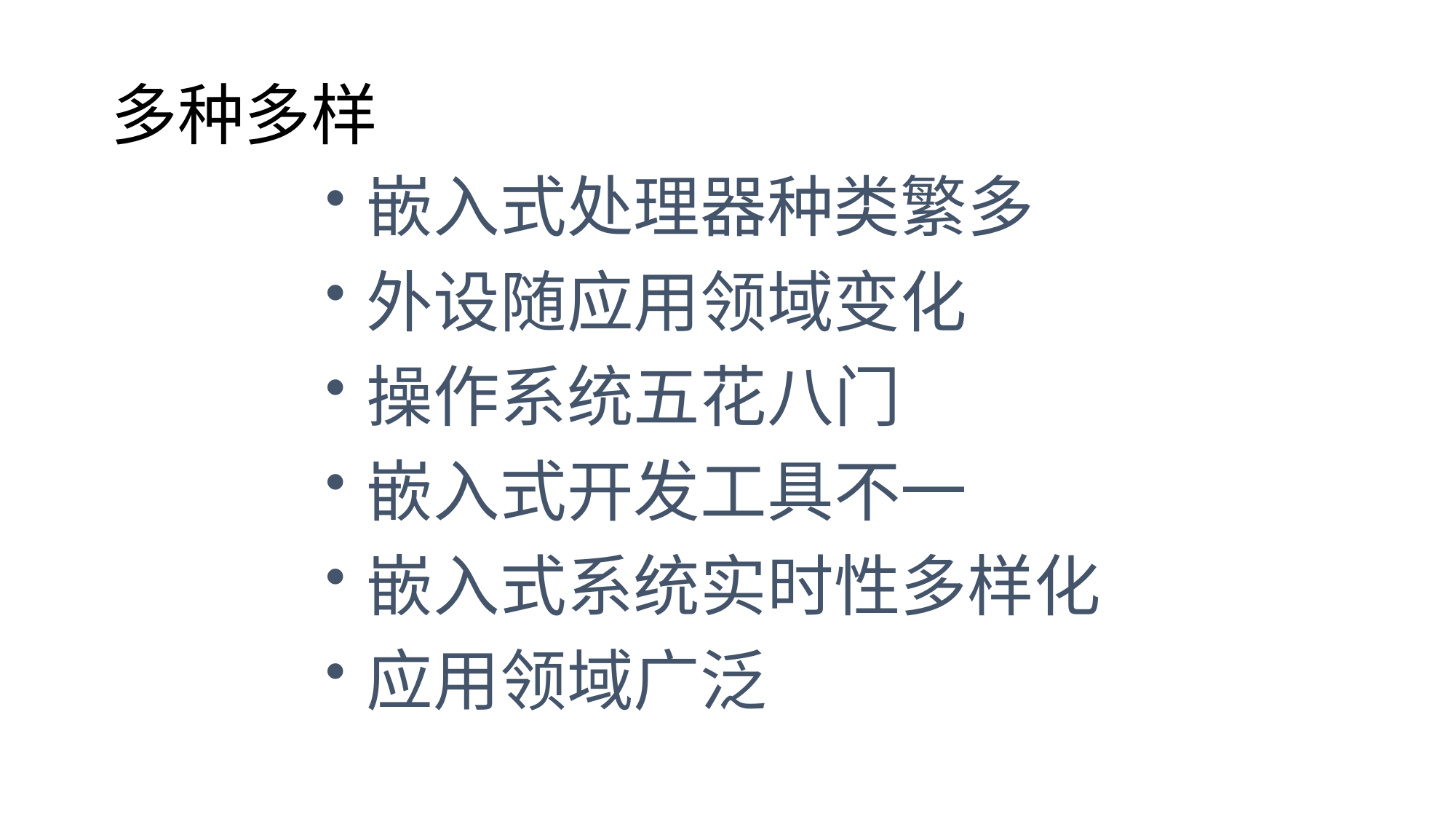

# 多种多样
嵌入式处理器种类繁多
外设随应用领域变化
操作系统五花八门
嵌入式开发工具不一
嵌入式系统实时性多样化
应用领域广泛